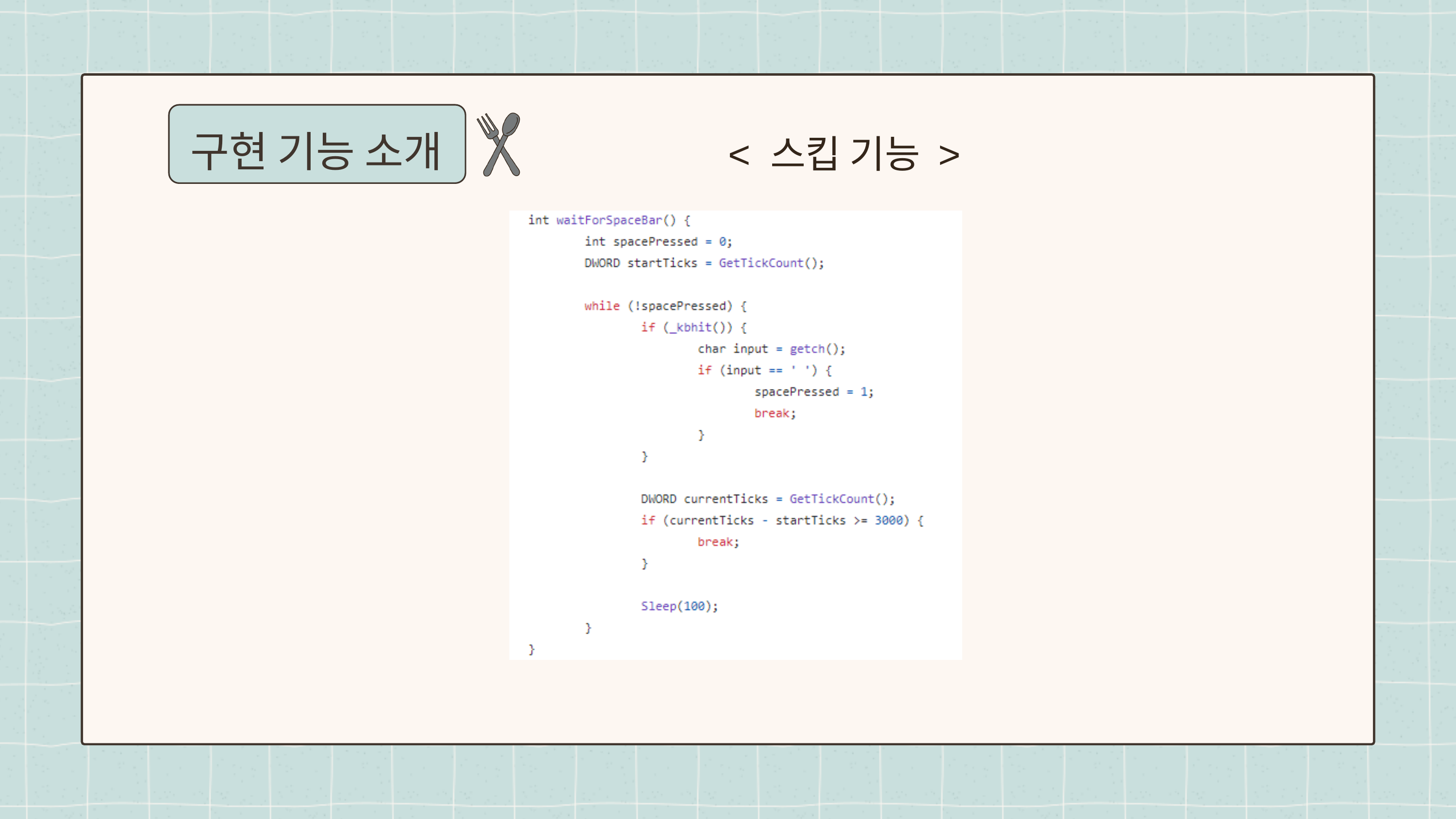

< 스킵 기능 >
구현 기능 소개